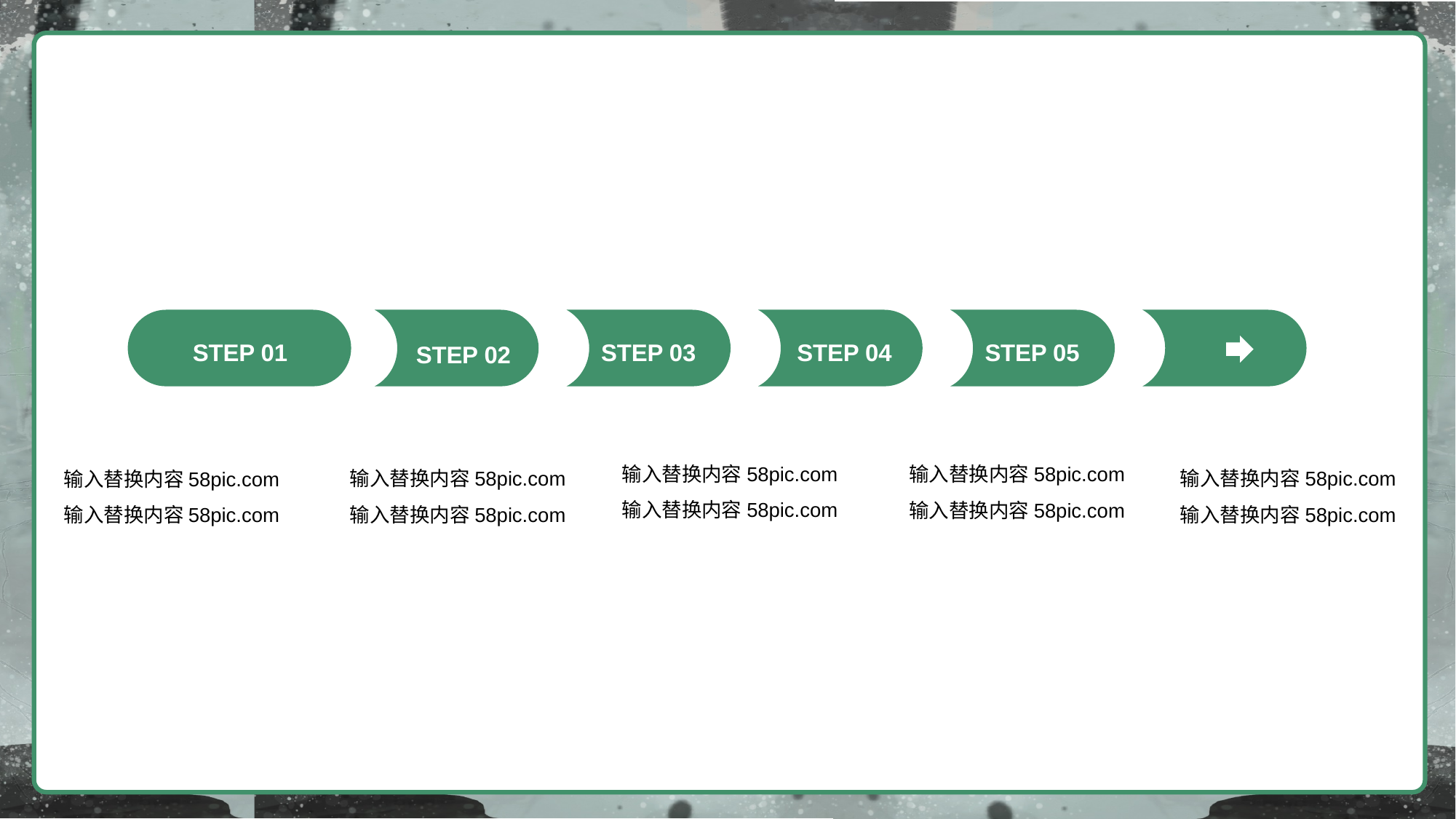

STEP 01
STEP 03
STEP 04
STEP 05
STEP 02

输入替换内容58pic.com
输入替换内容58pic.com
输入替换内容58pic.com
输入替换内容58pic.com
输入替换内容58pic.com
输入替换内容58pic.com
输入替换内容58pic.com
输入替换内容58pic.com
输入替换内容58pic.com
输入替换内容58pic.com